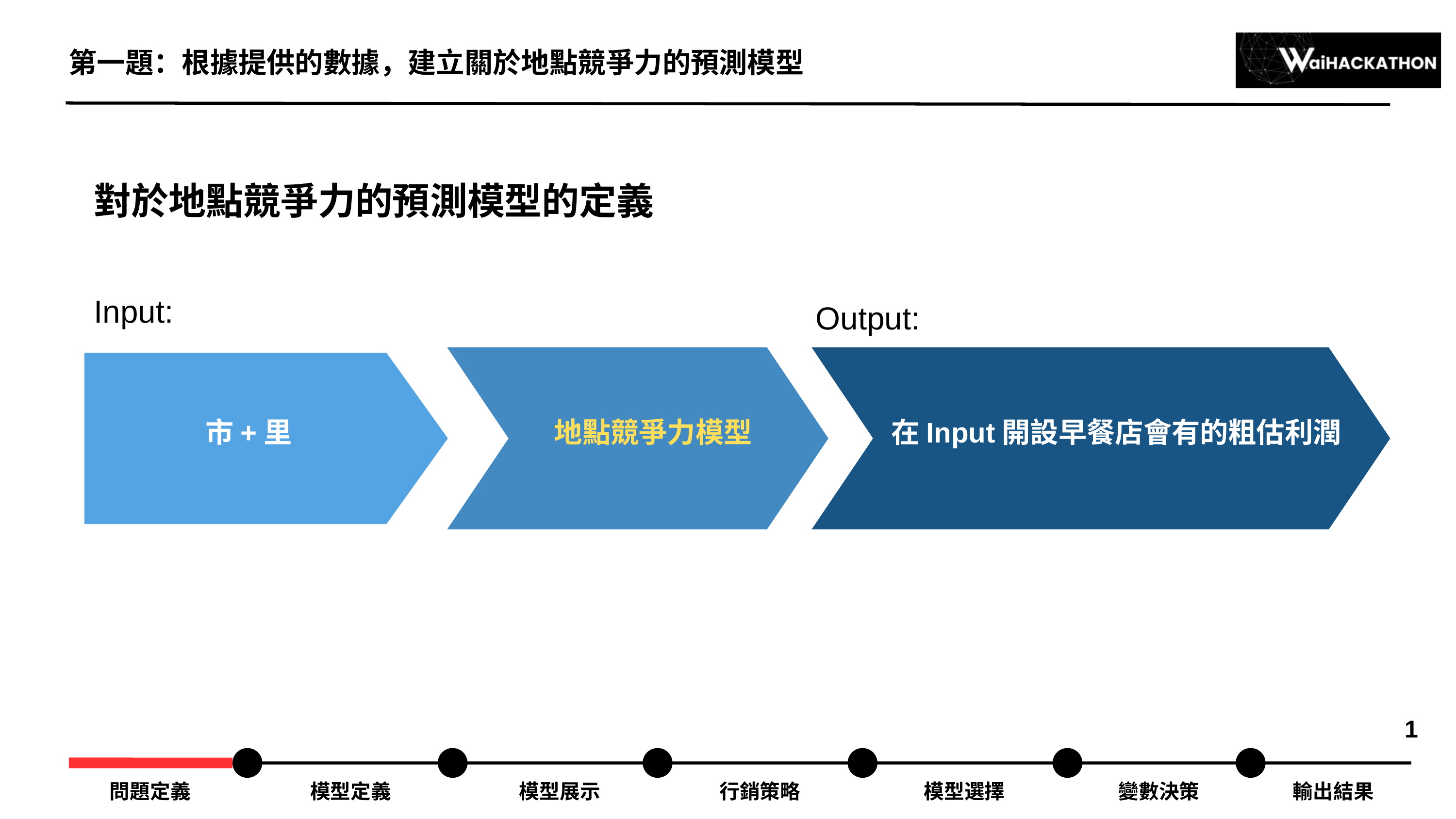

第一題：根據提供的數據，建立關於地點競爭力的預測模型

對於地點競爭力的預測模型的定義
Input:
Output:

地點競爭力模型

在Input開設早餐店會有的粗估利潤

市+里
1

問題定義
模型定義
模型展示
行銷策略
模型選擇
變數決策
輸出結果